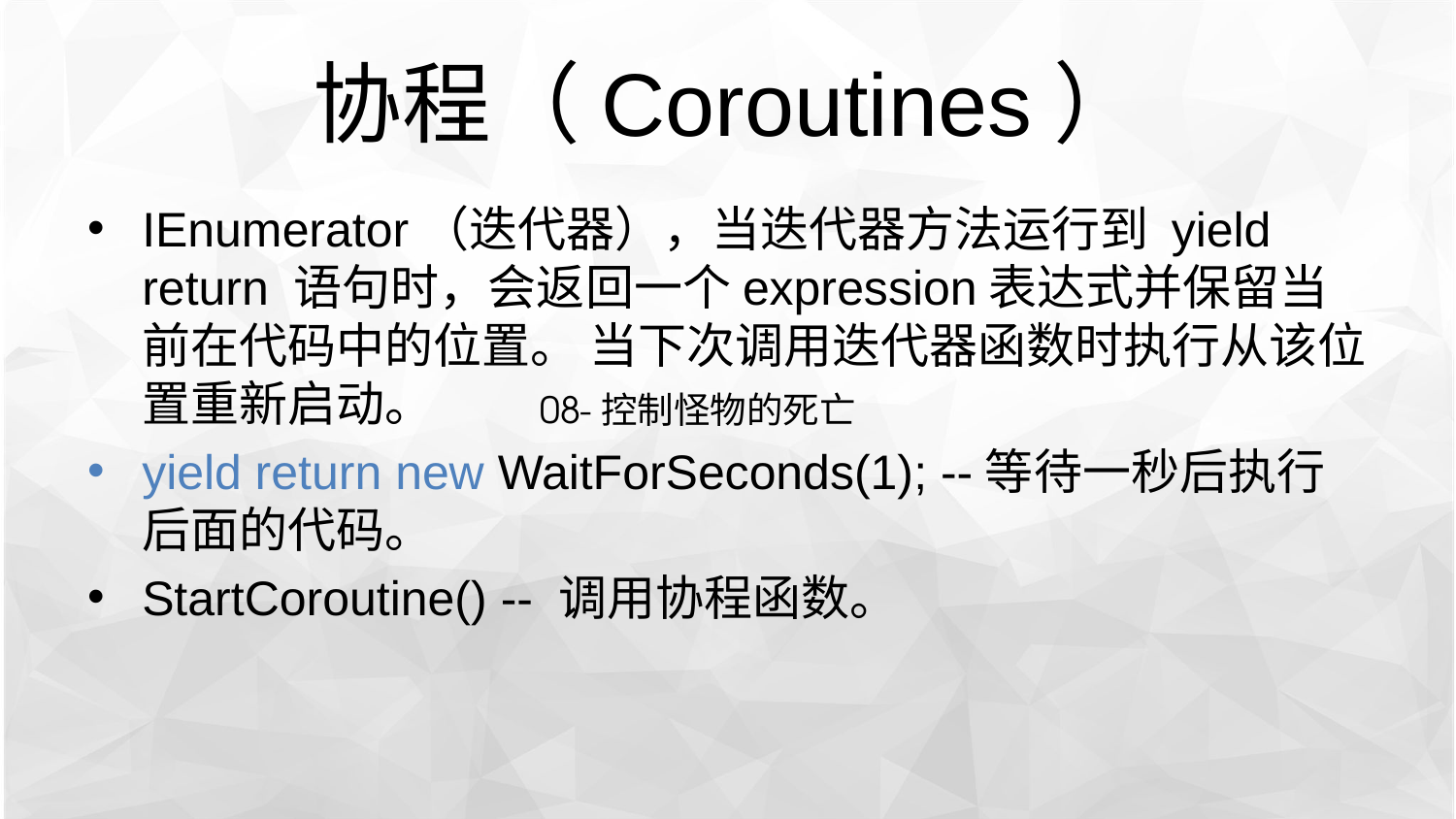

# 协程（Coroutines）
IEnumerator（迭代器），当迭代器方法运行到 yield return 语句时，会返回一个expression表达式并保留当前在代码中的位置。 当下次调用迭代器函数时执行从该位置重新启动。
yield return new WaitForSeconds(1); --等待一秒后执行后面的代码。
StartCoroutine() -- 调用协程函数。
08-控制怪物的死亡